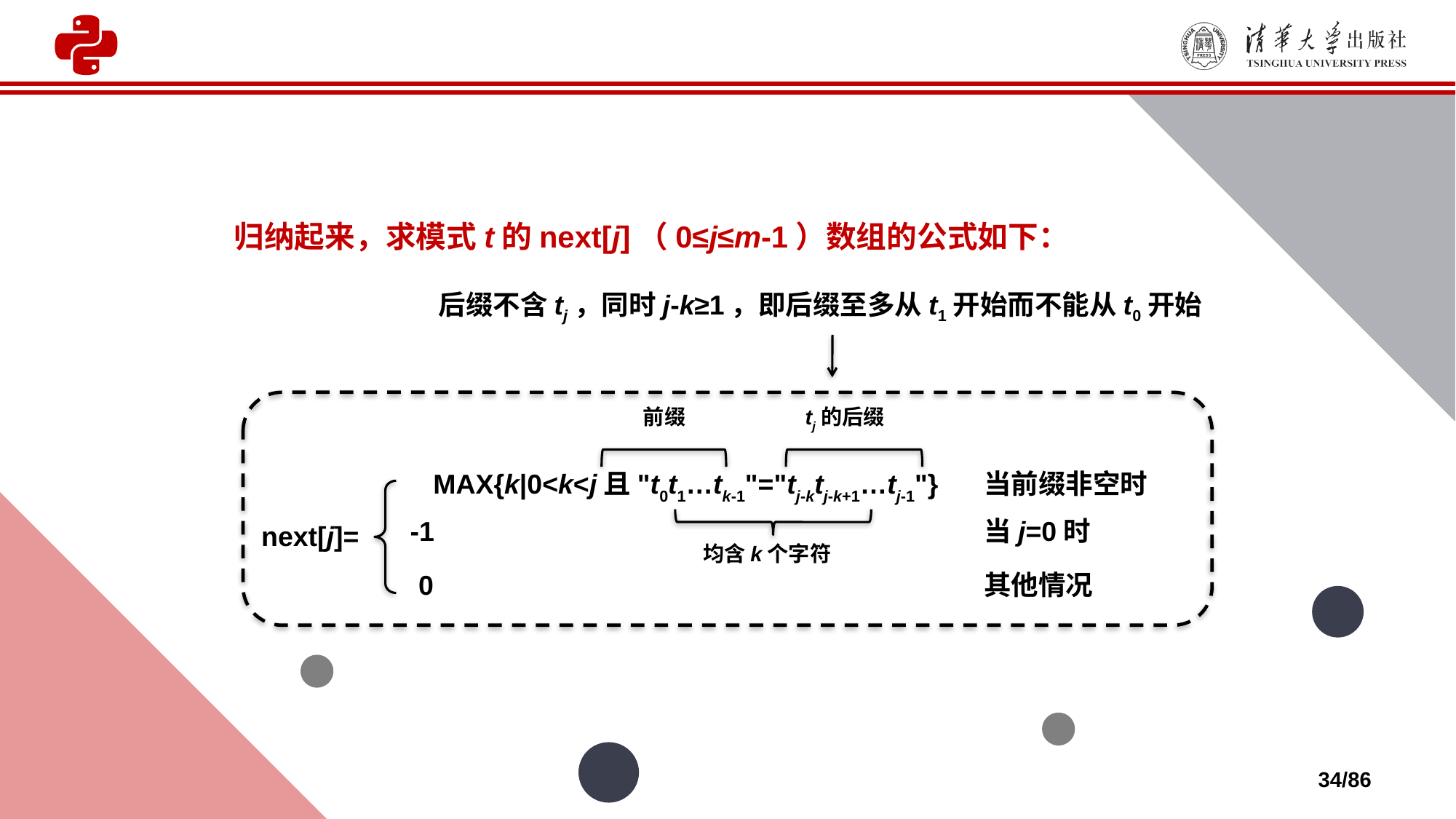

归纳起来，求模式t的next[j]（0≤j≤m-1）数组的公式如下：
后缀不含tj，同时j-k≥1，即后缀至多从t1开始而不能从t0开始

前缀
tj的后缀

MAX{k|0<k<j且"t0t1…tk-1"="tj-ktj-k+1…tj-1"}
当前缀非空时

-1
当j=0时
next[j]=
均含k个字符
0
其他情况

34/86